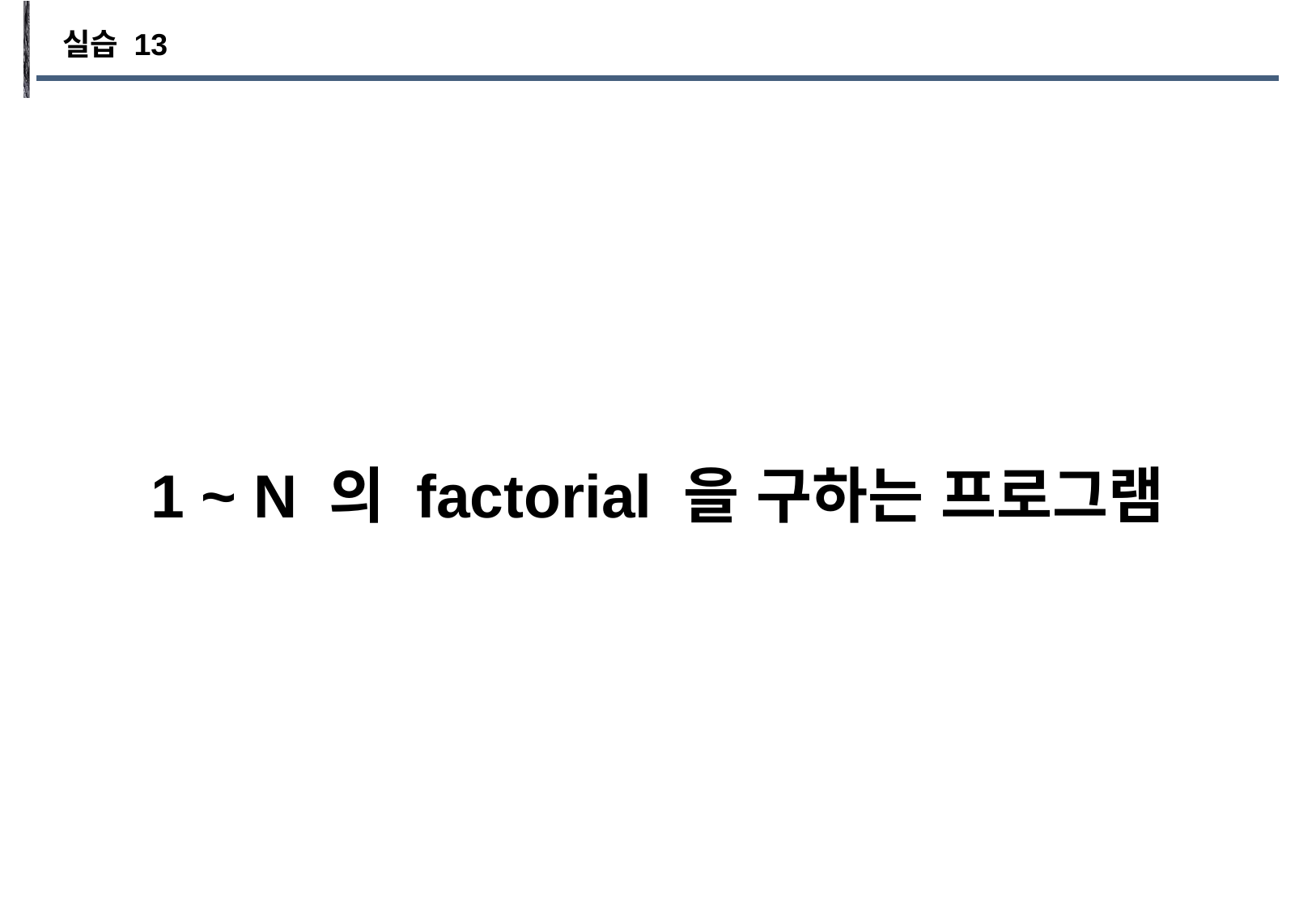

실습 13

1 ~ N 의 factorial 을 구하는 프로그램